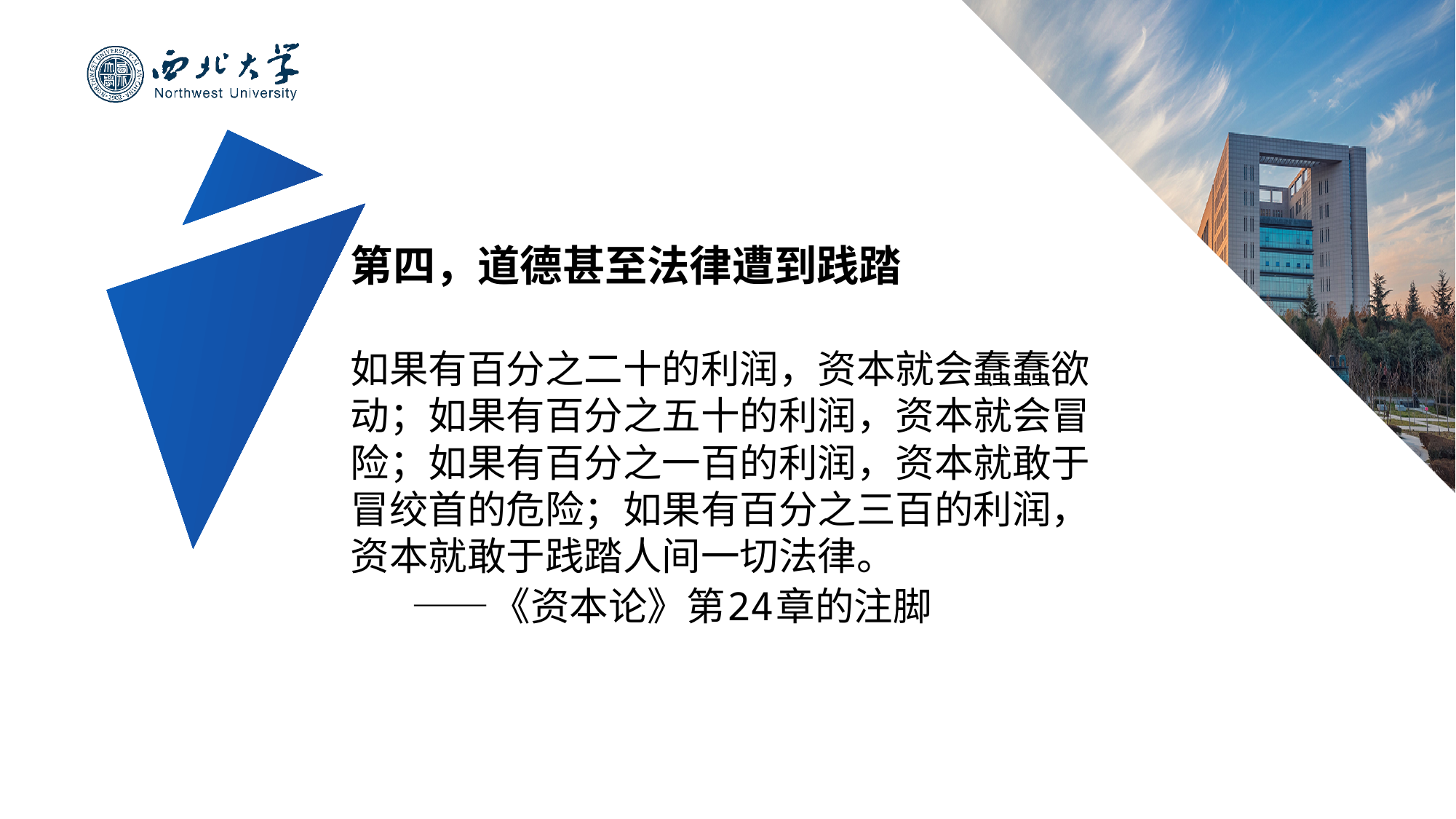

# 第四，道德甚至法律遭到践踏
如果有百分之二十的利润，资本就会蠢蠢欲动；如果有百分之五十的利润，资本就会冒险；如果有百分之一百的利润，资本就敢于冒绞首的危险；如果有百分之三百的利润，资本就敢于践踏人间一切法律。
       ——《资本论》第24章的注脚